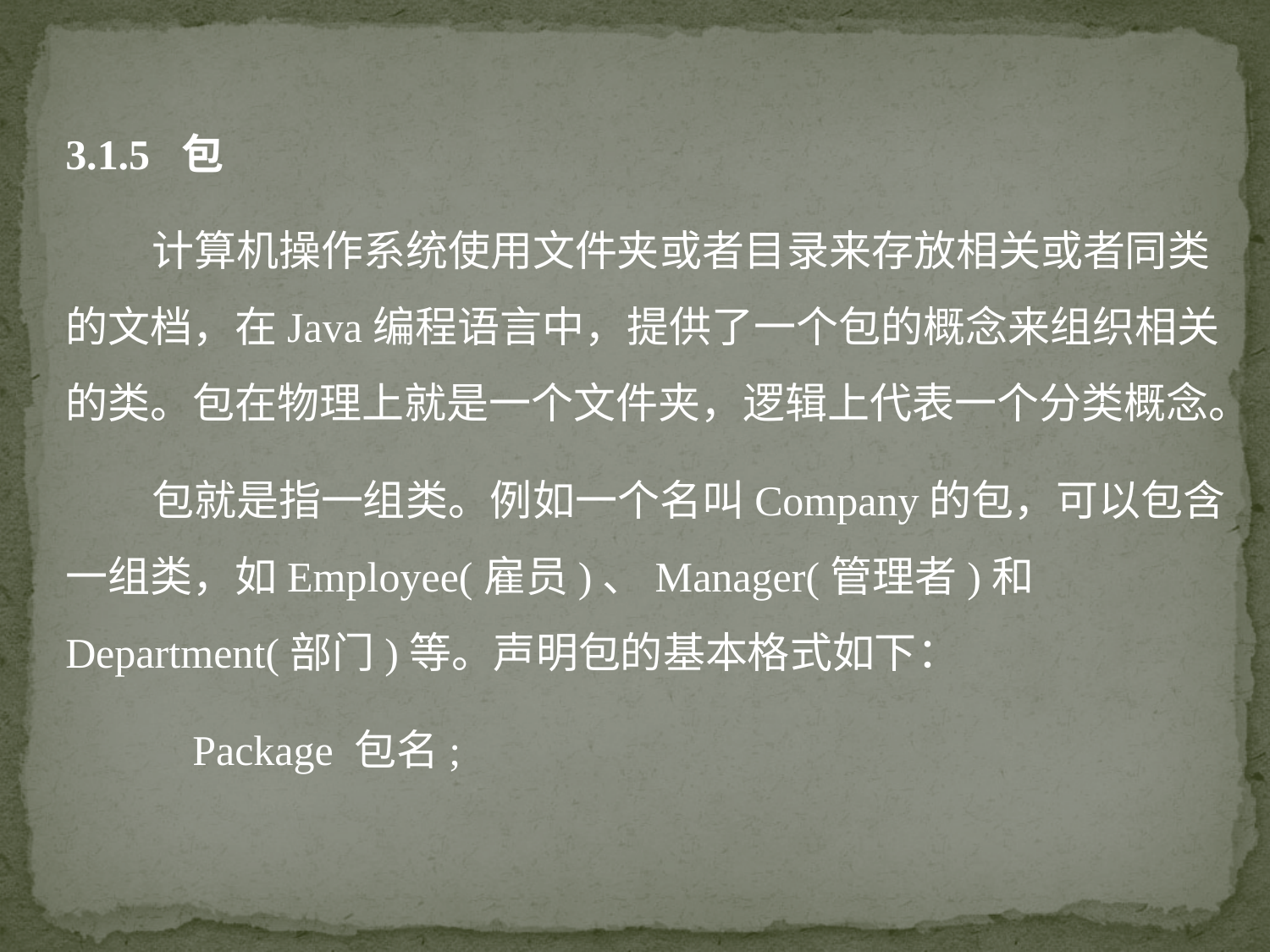

3.1.5  包
        计算机操作系统使用文件夹或者目录来存放相关或者同类的文档，在Java编程语言中，提供了一个包的概念来组织相关的类。包在物理上就是一个文件夹，逻辑上代表一个分类概念。
        包就是指一组类。例如一个名叫Company的包，可以包含一组类，如Employee(雇员)、Manager(管理者)和Department(部门)等。声明包的基本格式如下：
	Package 包名;